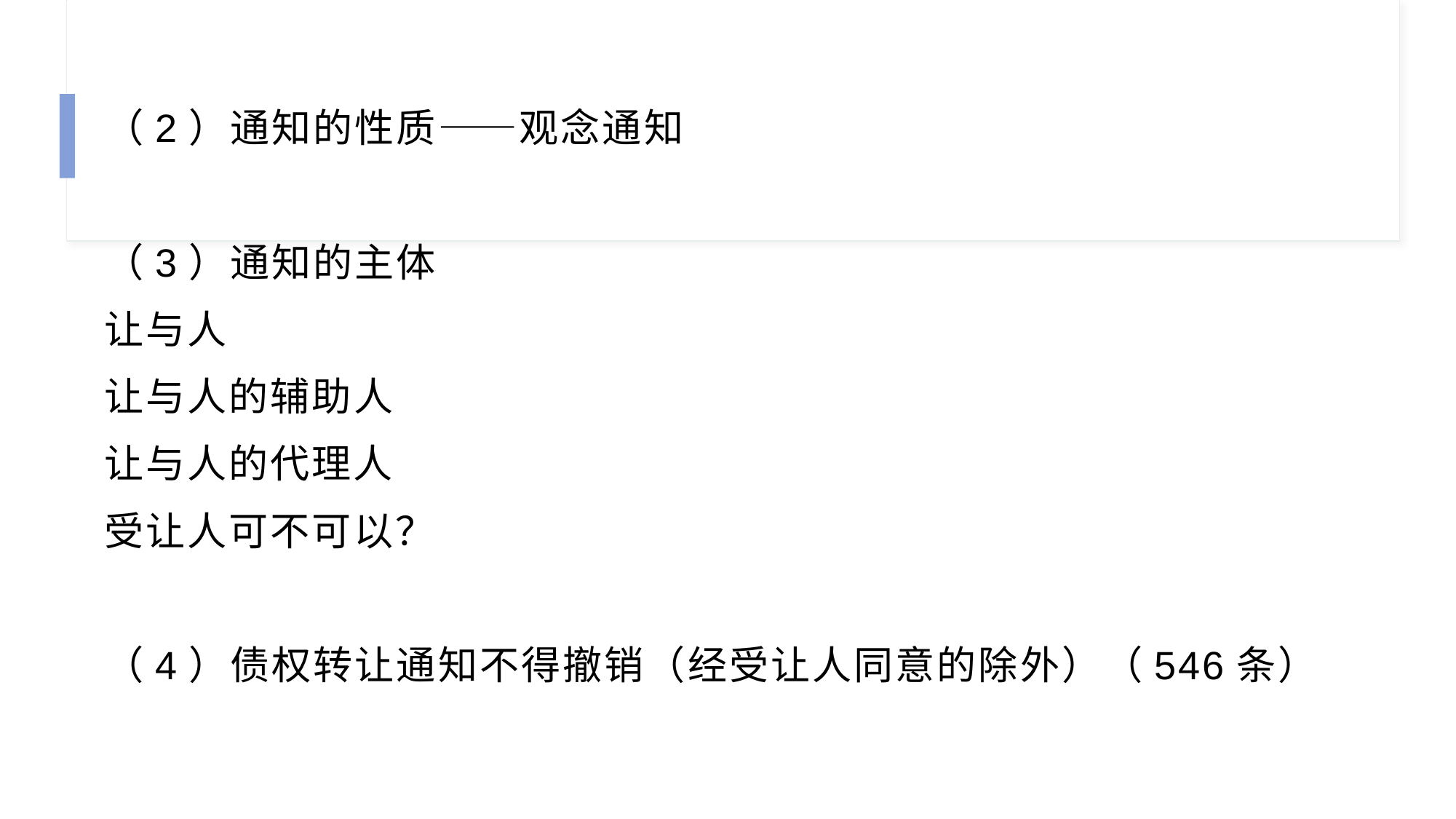

（2）通知的性质——观念通知

（3）通知的主体
让与人
让与人的辅助人
让与人的代理人
受让人可不可以？

（4）债权转让通知不得撤销（经受让人同意的除外）（546条）